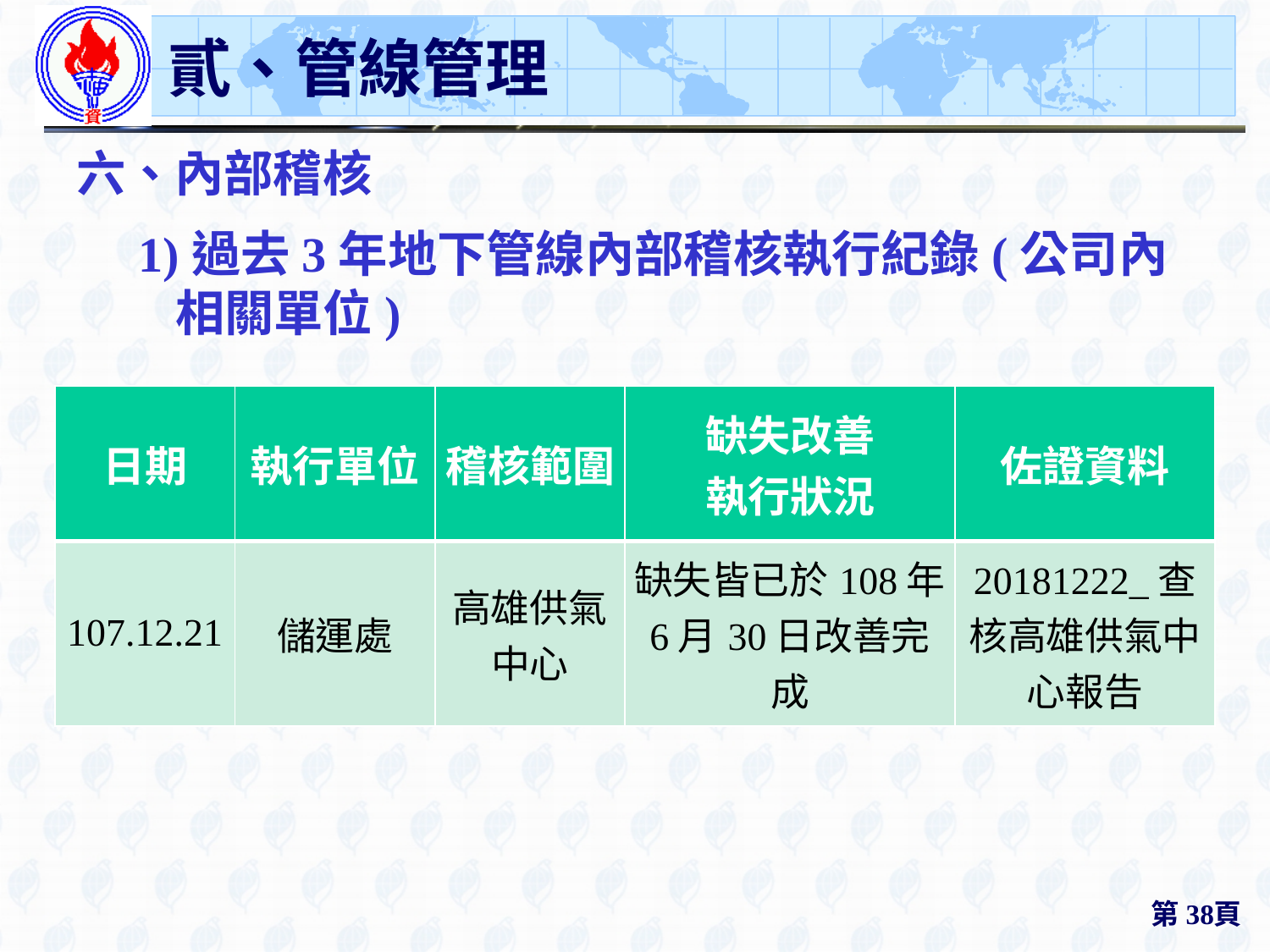

# 貳、管線管理
六、內部稽核
1)過去3年地下管線內部稽核執行紀錄(公司內相關單位)
| 日期 | 執行單位 | 稽核範圍 | 缺失改善 執行狀況 | 佐證資料 |
| --- | --- | --- | --- | --- |
| 107.12.21 | 儲運處 | 高雄供氣中心 | 缺失皆已於108年6月30日改善完成 | 20181222\_查核高雄供氣中心報告 |
第38頁